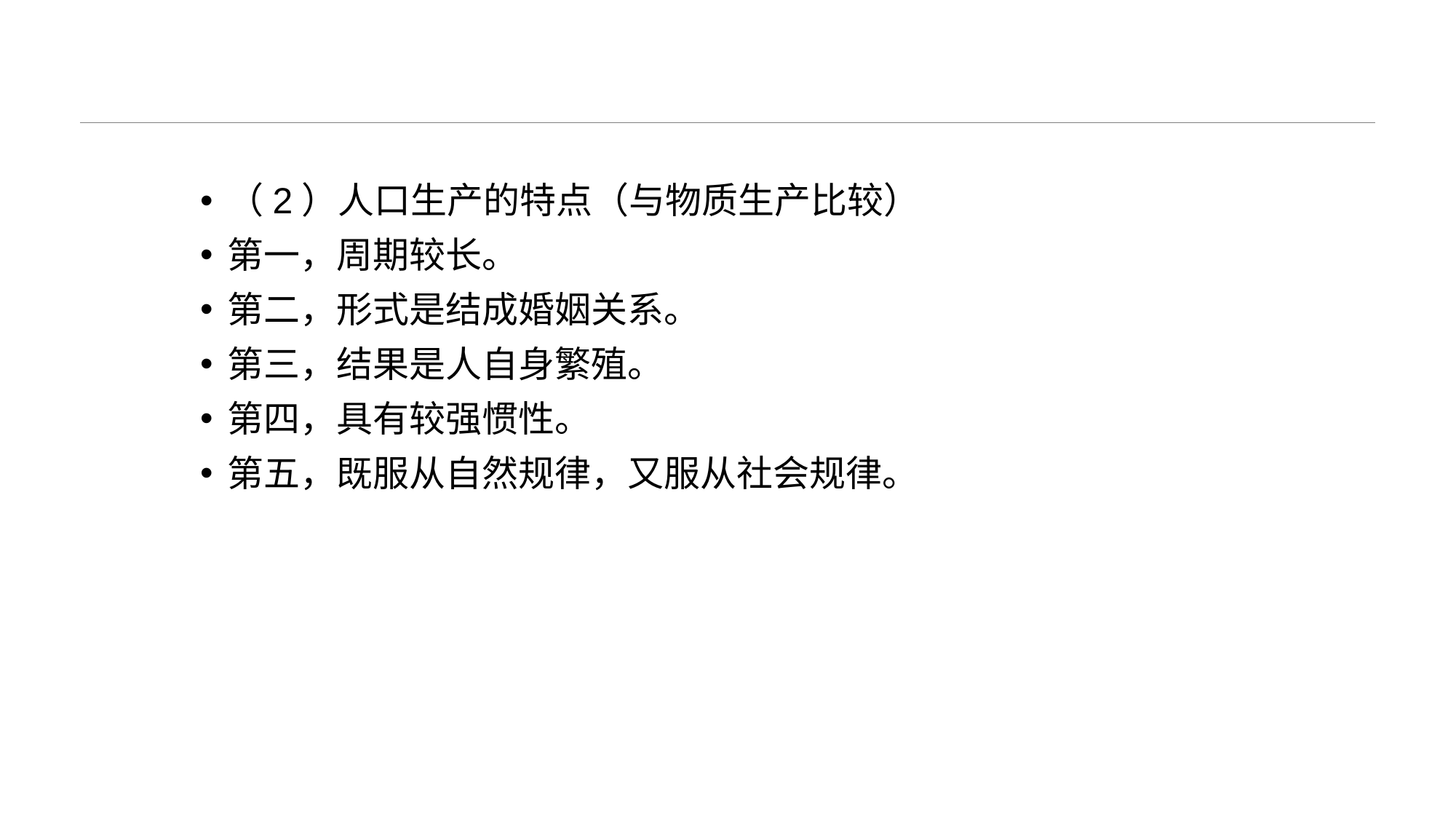

#
（2）人口生产的特点（与物质生产比较）
第一，周期较长。
第二，形式是结成婚姻关系。
第三，结果是人自身繁殖。
第四，具有较强惯性。
第五，既服从自然规律，又服从社会规律。